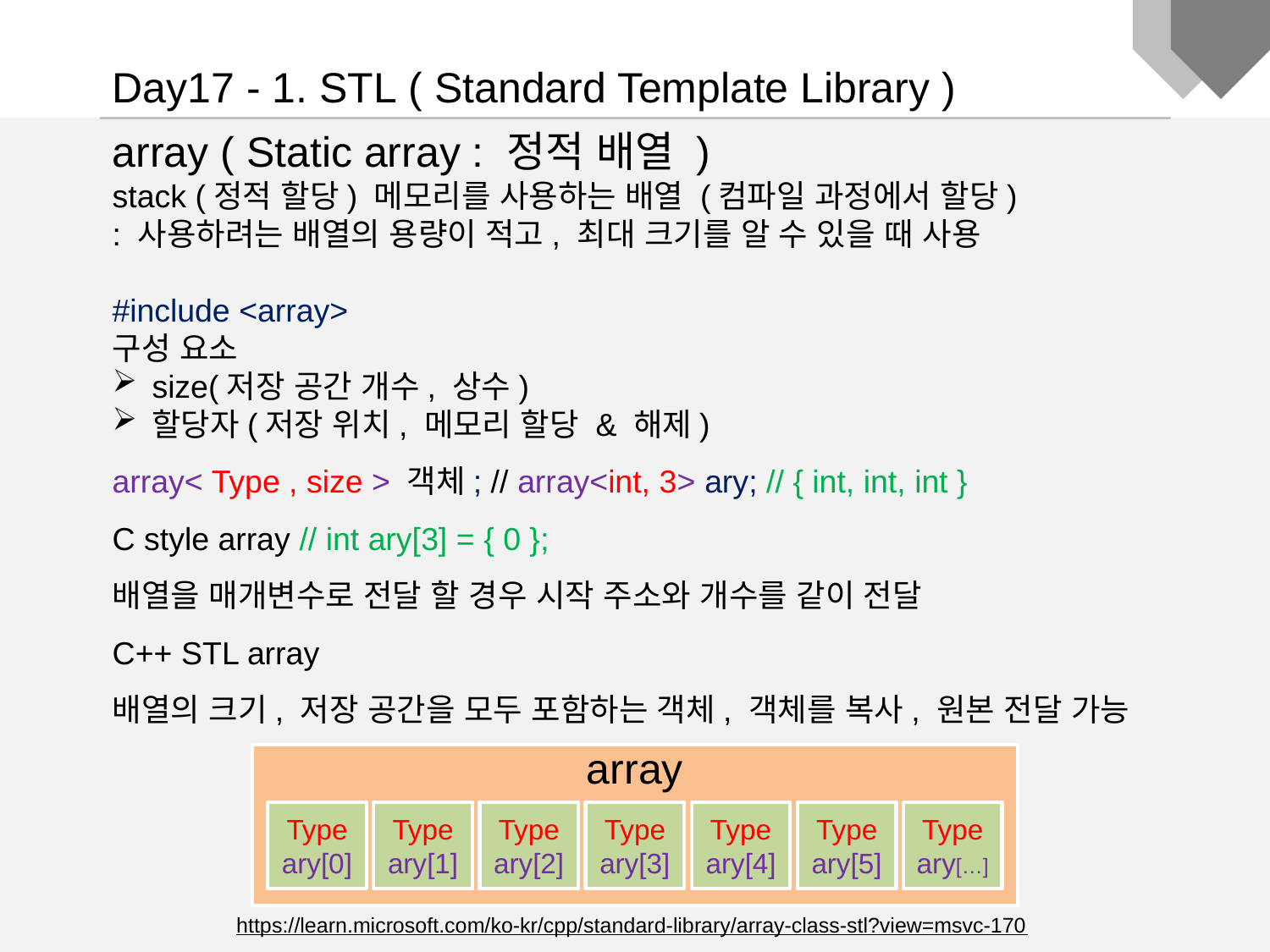

Day17 - 1. STL ( Standard Template Library )
array ( Static array : 정적 배열 )
stack (정적 할당) 메모리를 사용하는 배열 (컴파일 과정에서 할당)
: 사용하려는 배열의 용량이 적고, 최대 크기를 알 수 있을 때 사용

#include <array>
구성 요소
size(저장 공간 개수, 상수)
할당자(저장 위치, 메모리 할당 & 해제)
array< Type , size > 객체; // array<int, 3> ary; // { int, int, int }
C style array // int ary[3] = { 0 };
배열을 매개변수로 전달 할 경우 시작 주소와 개수를 같이 전달
C++ STL array
배열의 크기, 저장 공간을 모두 포함하는 객체, 객체를 복사, 원본 전달 가능
array

Type
ary[0]
Type
ary[1]
Type
ary[2]
Type
ary[3]
Type
ary[4]
Type
ary[5]
Type
ary[…]
https://learn.microsoft.com/ko-kr/cpp/standard-library/array-class-stl?view=msvc-170